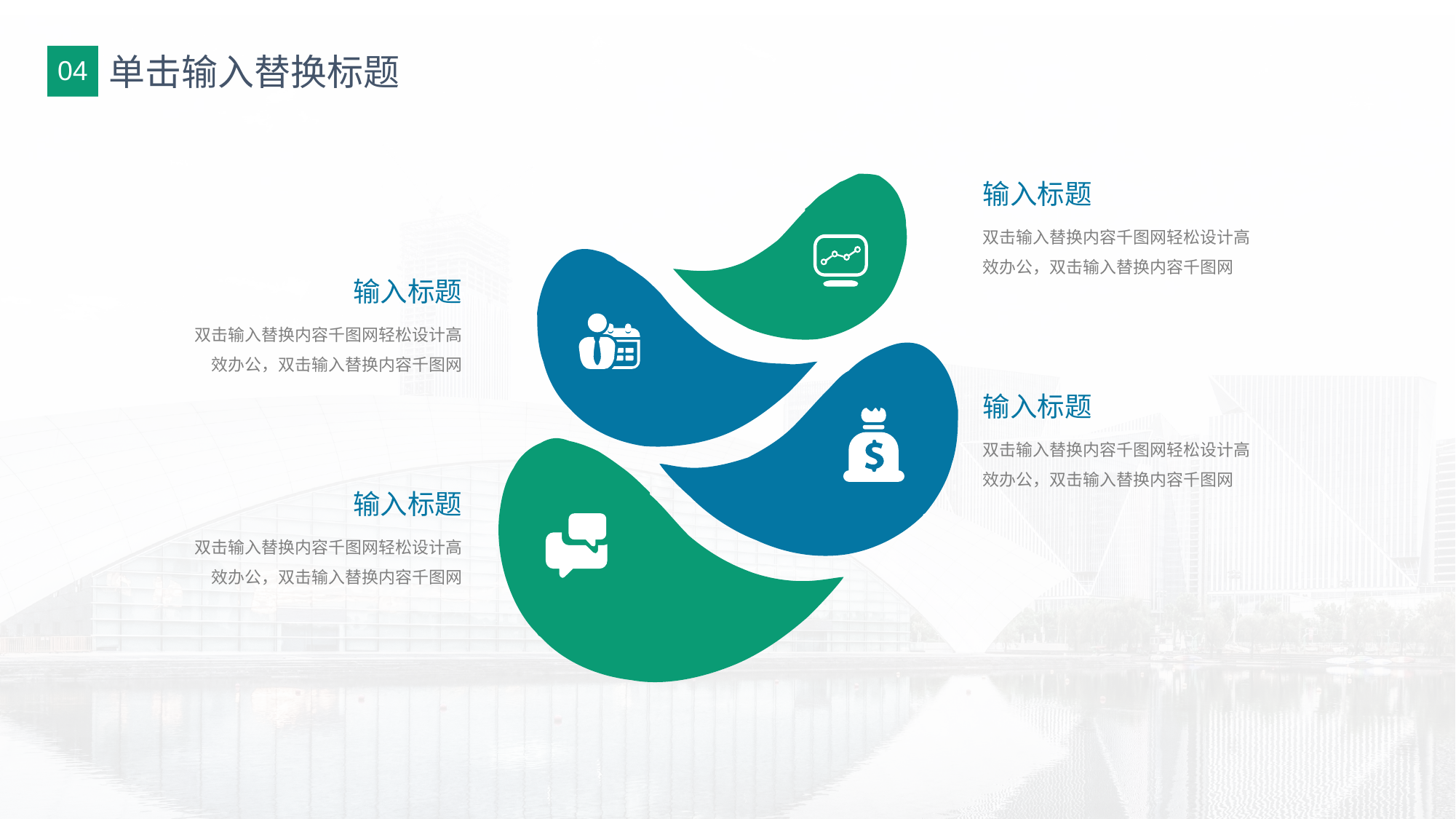

04
# 单击输入替换标题
输入标题

双击输入替换内容千图网轻松设计高效办公，双击输入替换内容千图网

输入标题
双击输入替换内容千图网轻松设计高效办公，双击输入替换内容千图网

输入标题

双击输入替换内容千图网轻松设计高效办公，双击输入替换内容千图网

输入标题

双击输入替换内容千图网轻松设计高效办公，双击输入替换内容千图网